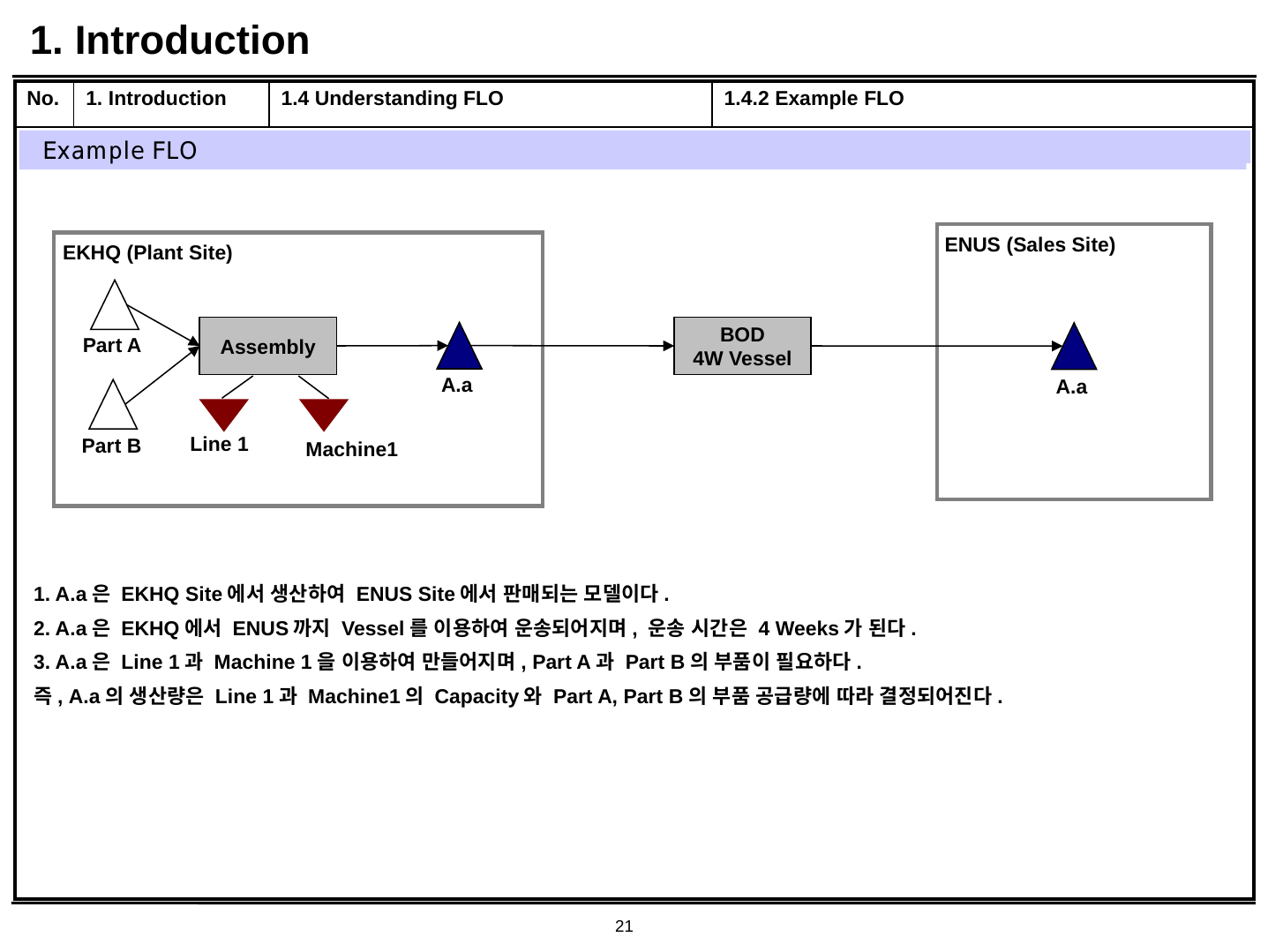

# 1. Introduction
| No. | 1. Introduction | 1.4 Understanding FLO | 1.4.2 Example FLO |
| --- | --- | --- | --- |
|  |  |  |  |
FLO
Example FLO

ENUS (Sales Site)

EKHQ (Plant Site)

Assembly
BOD
4W Vessel

Part A
A.a
A.a

Line 1
Part B
Machine1
1. A.a은 EKHQ Site에서 생산하여 ENUS Site에서 판매되는 모델이다.
2. A.a은 EKHQ에서 ENUS까지 Vessel를 이용하여 운송되어지며, 운송 시간은 4 Weeks가 된다.
3. A.a은 Line 1과 Machine 1을 이용하여 만들어지며, Part A과 Part B의 부품이 필요하다.
즉, A.a의 생산량은 Line 1과 Machine1의 Capacity와 Part A, Part B의 부품 공급량에 따라 결정되어진다.
21